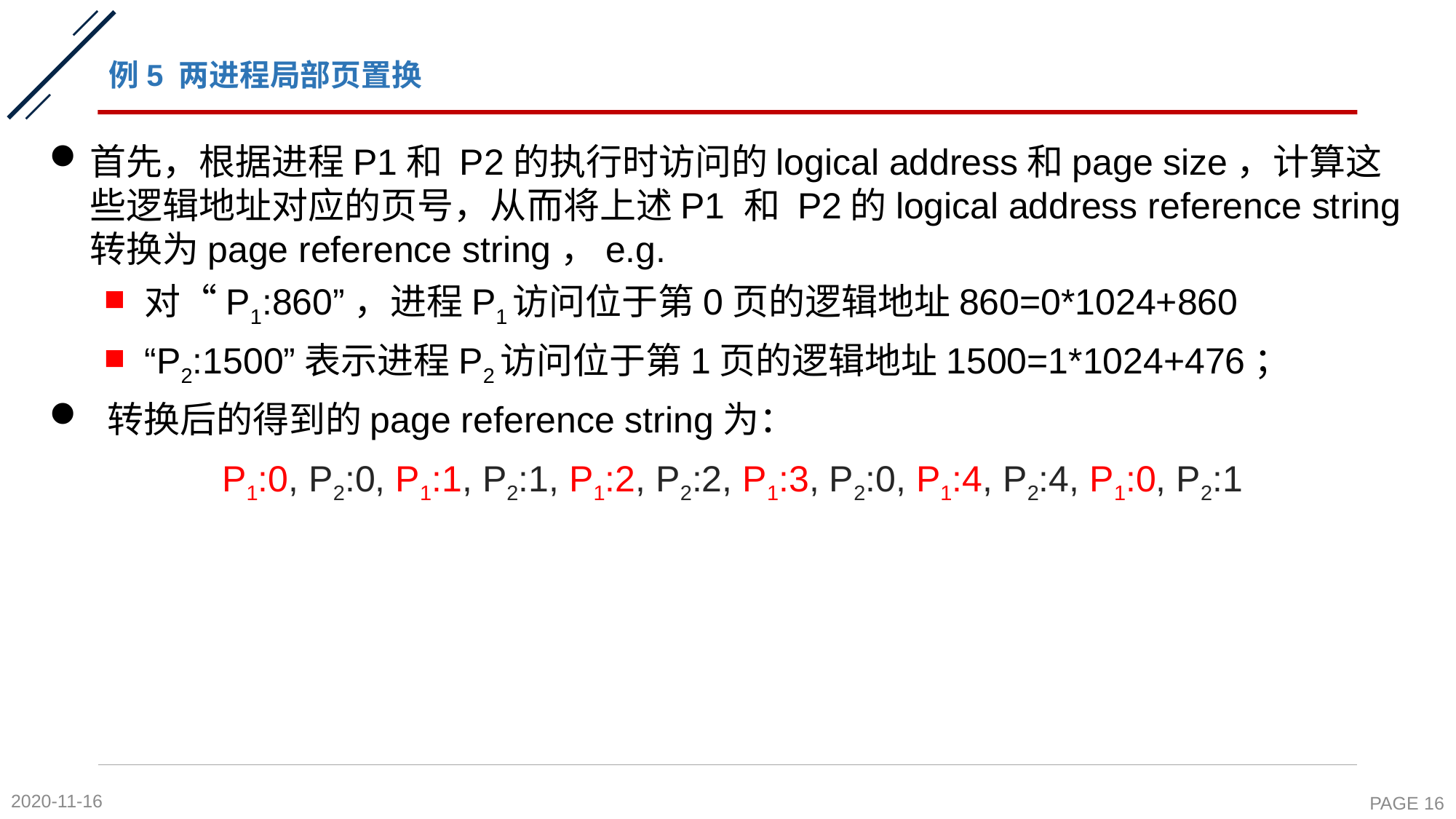

# 例5 两进程局部页置换
首先，根据进程P1和 P2的执行时访问的logical address和page size，计算这些逻辑地址对应的页号，从而将上述P1 和 P2的logical address reference string转换为page reference string，e.g.
对“P1:860”，进程P1访问位于第0页的逻辑地址860=0*1024+860
“P2:1500”表示进程P2访问位于第1页的逻辑地址1500=1*1024+476；
 转换后的得到的page reference string为：
                 P1:0, P2:0, P1:1, P2:1, P1:2, P2:2, P1:3, P2:0, P1:4, P2:4, P1:0, P2:1
2020-11-16
PAGE 16